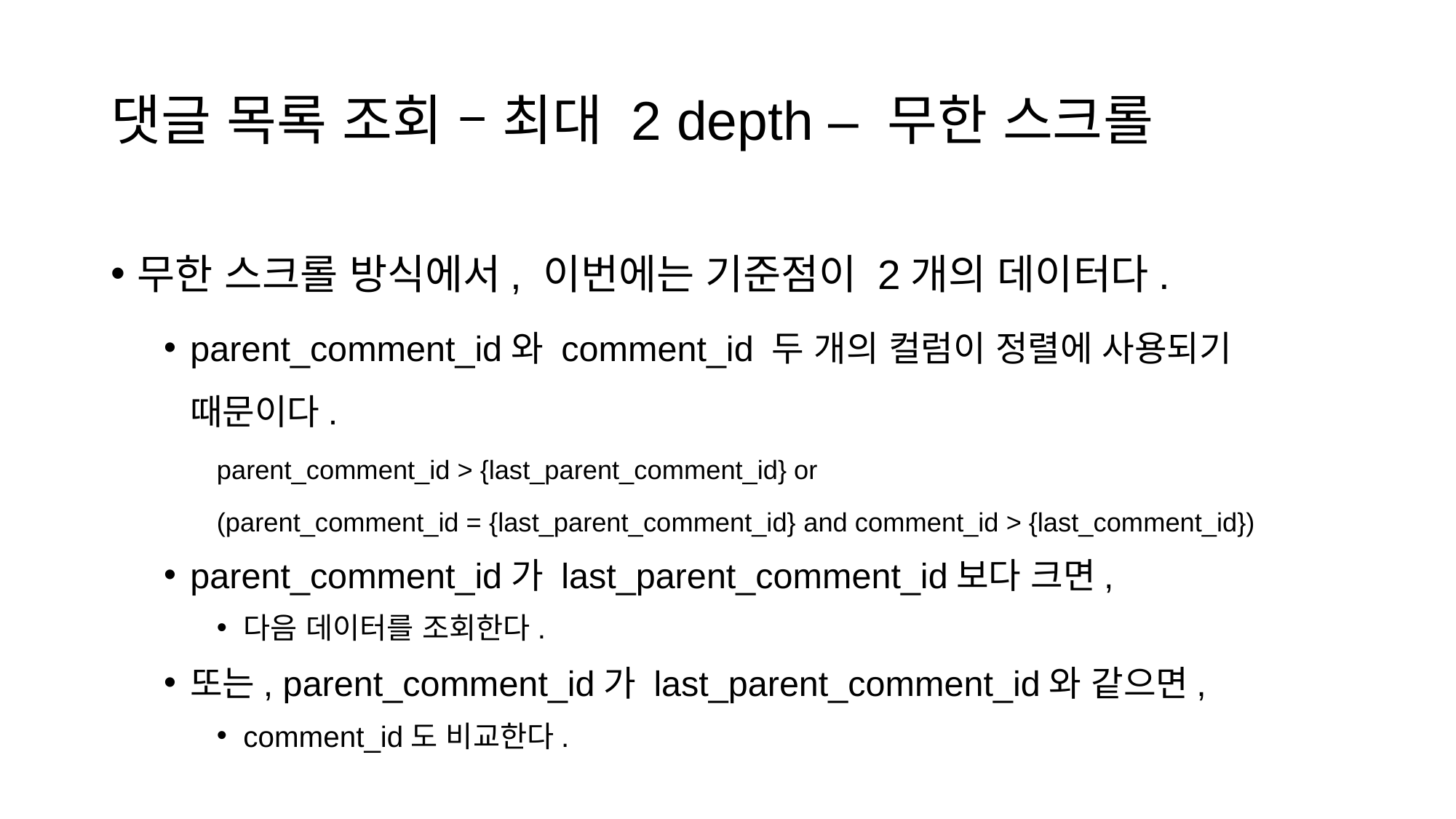

# 댓글 목록 조회 – 최대 2 depth – 무한 스크롤
무한 스크롤 방식에서, 이번에는 기준점이 2개의 데이터다.
parent_comment_id와 comment_id 두 개의 컬럼이 정렬에 사용되기 때문이다.
	parent_comment_id > {last_parent_comment_id} or
	(parent_comment_id = {last_parent_comment_id} and comment_id > {last_comment_id})
parent_comment_id가 last_parent_comment_id보다 크면,
다음 데이터를 조회한다.
또는, parent_comment_id가 last_parent_comment_id와 같으면,
comment_id도 비교한다.